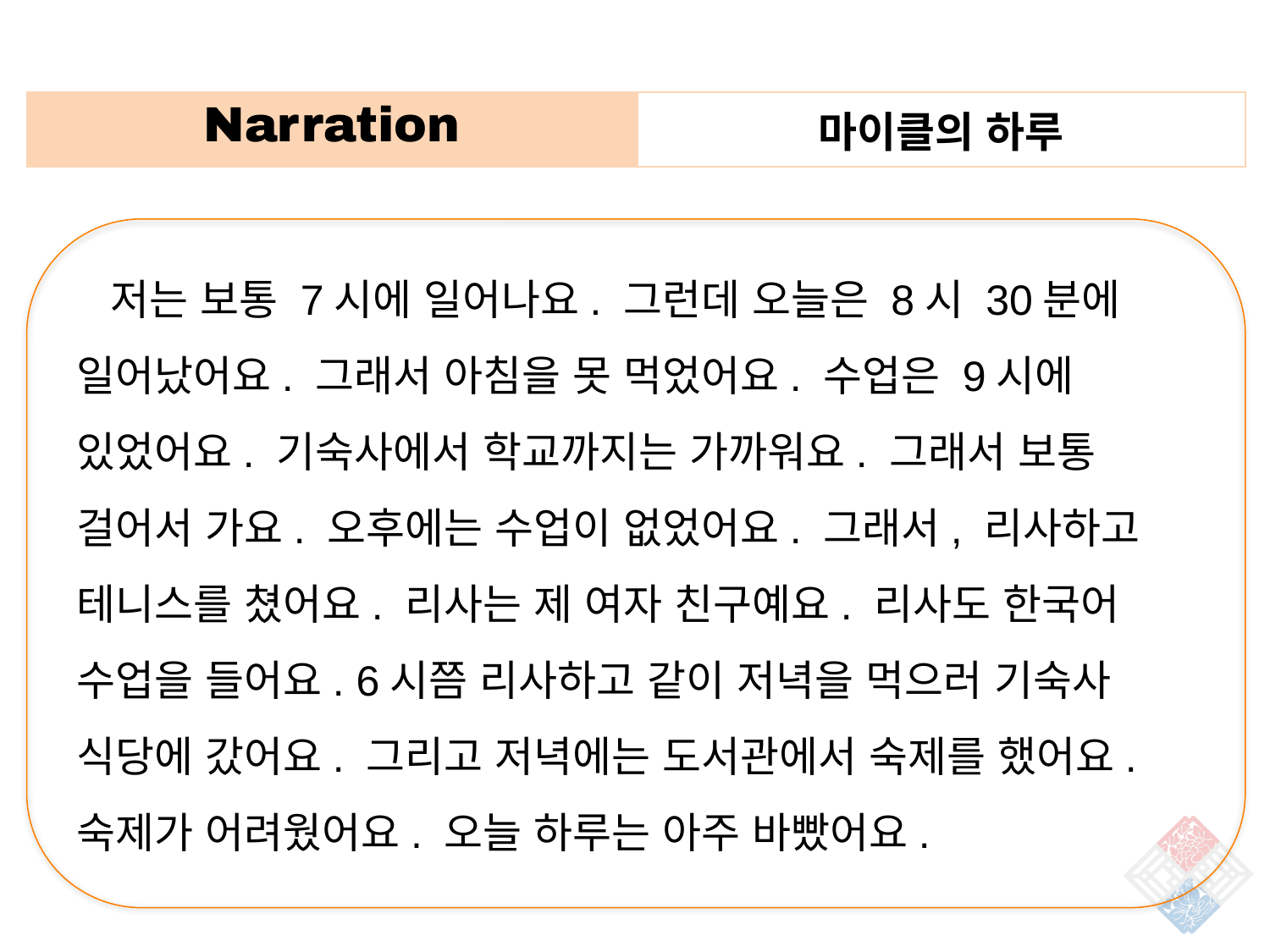

| Narration | 마이클의 하루 |
| --- | --- |

  저는 보통 7시에 일어나요. 그런데 오늘은 8시 30분에 일어났어요. 그래서 아침을 못 먹었어요. 수업은 9시에 있었어요. 기숙사에서 학교까지는 가까워요. 그래서 보통 걸어서 가요. 오후에는 수업이 없었어요. 그래서, 리사하고 테니스를 쳤어요. 리사는 제 여자 친구예요. 리사도 한국어 수업을 들어요. 6시쯤 리사하고 같이 저녁을 먹으러 기숙사 식당에 갔어요. 그리고 저녁에는 도서관에서 숙제를 했어요. 숙제가 어려웠어요. 오늘 하루는 아주 바빴어요.